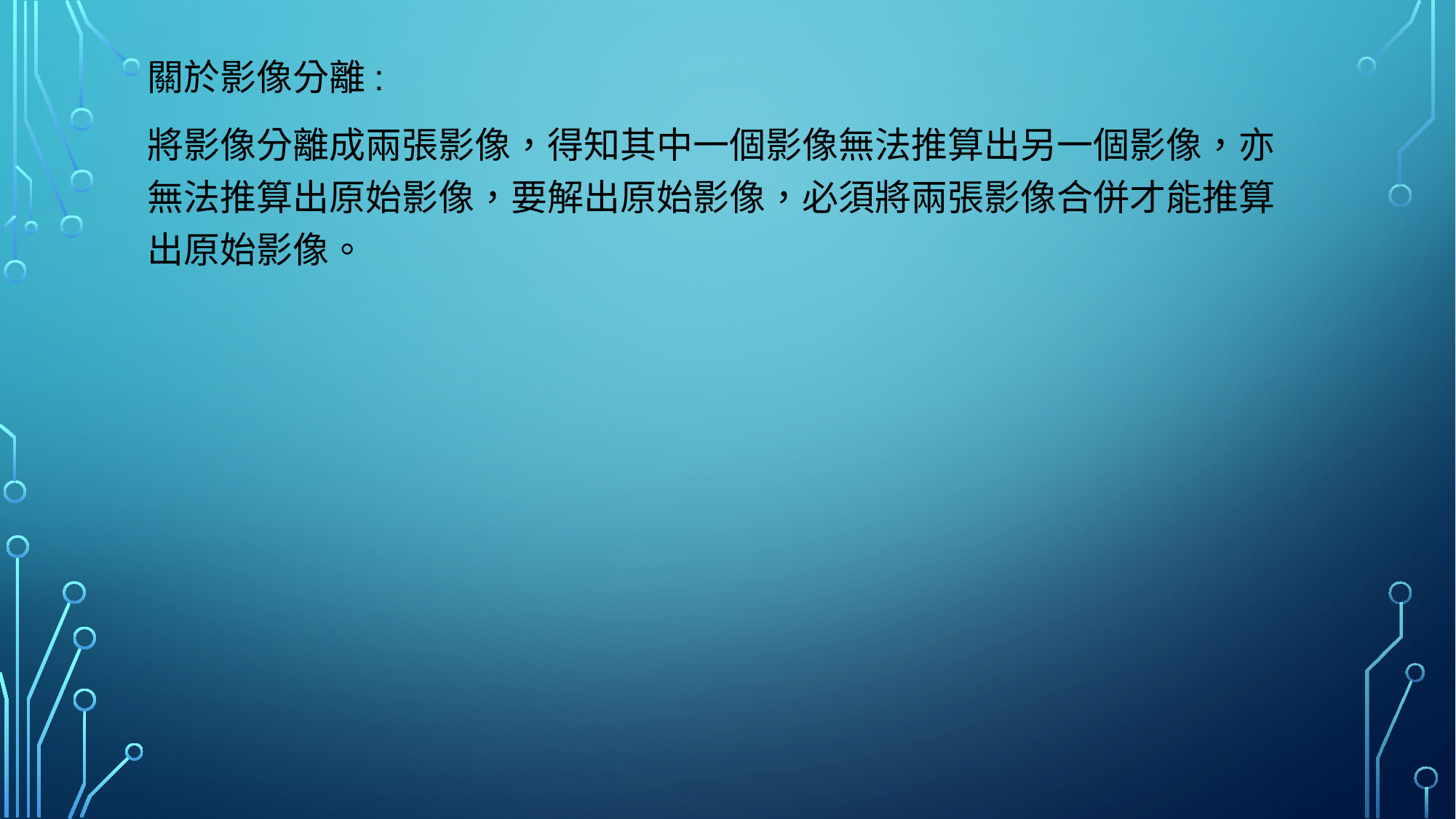

關於影像分離:
將影像分離成兩張影像，得知其中一個影像無法推算出另一個影像，亦無法推算出原始影像，要解出原始影像，必須將兩張影像合併才能推算出原始影像。